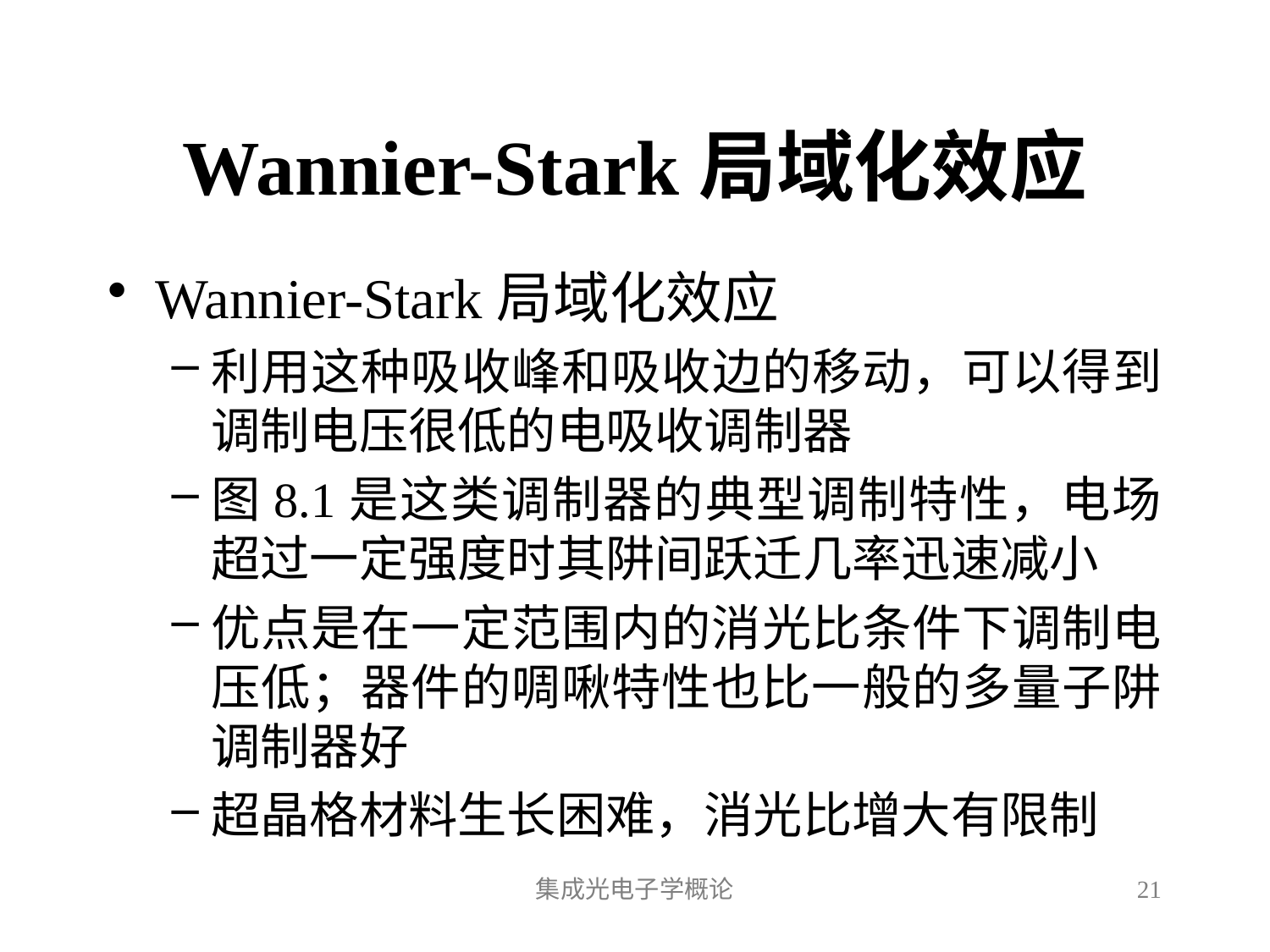

# Wannier-Stark局域化效应
Wannier-Stark局域化效应
利用这种吸收峰和吸收边的移动，可以得到调制电压很低的电吸收调制器
图8.1是这类调制器的典型调制特性，电场超过一定强度时其阱间跃迁几率迅速减小
优点是在一定范围内的消光比条件下调制电压低；器件的啁啾特性也比一般的多量子阱调制器好
超晶格材料生长困难，消光比增大有限制
集成光电子学概论
21